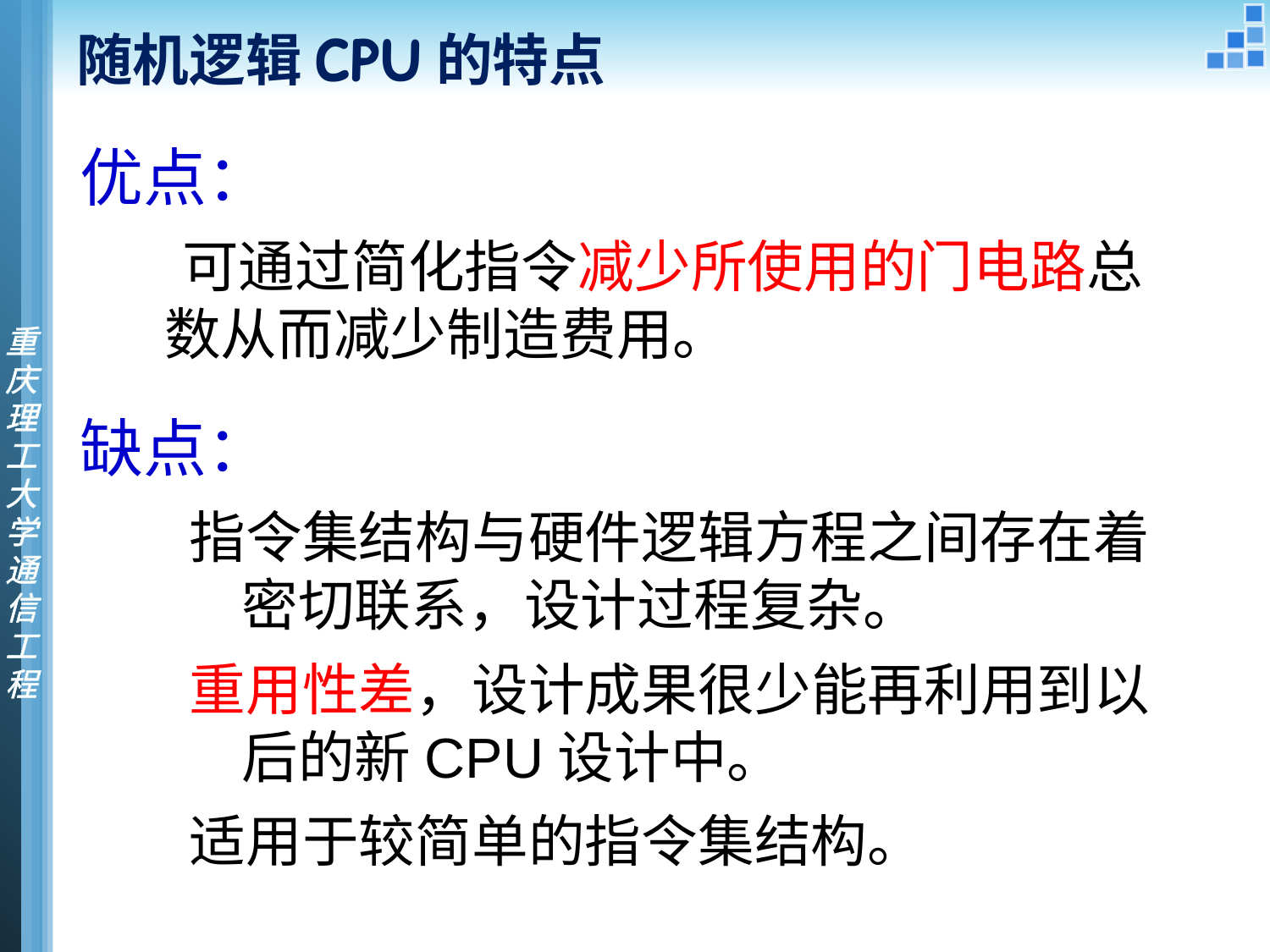

# 随机逻辑CPU的特点
优点：
       可通过简化指令减少所使用的门电路总数从而减少制造费用。
缺点：
指令集结构与硬件逻辑方程之间存在着密切联系，设计过程复杂。
重用性差，设计成果很少能再利用到以后的新CPU设计中。
适用于较简单的指令集结构。